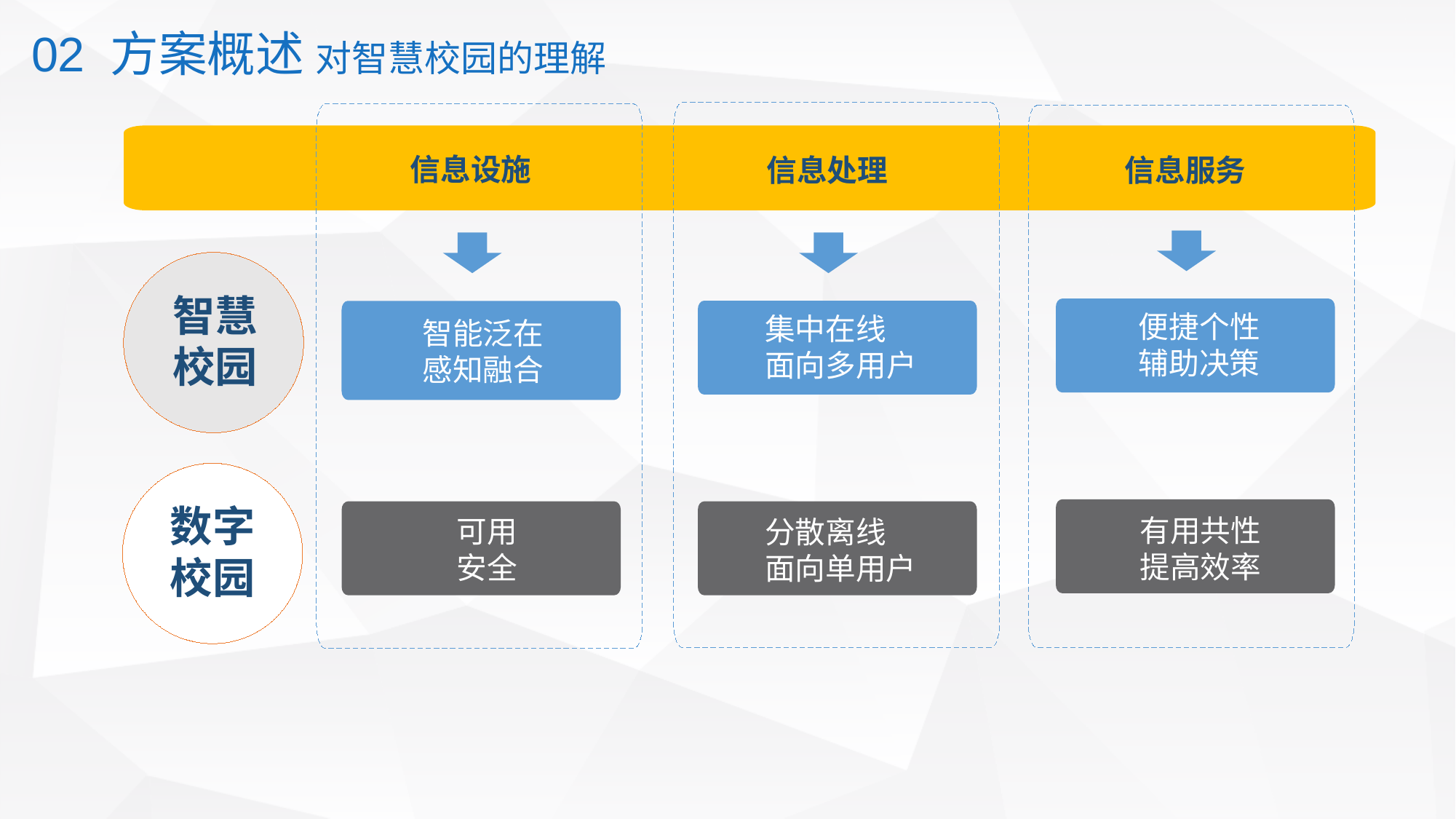

02 方案概述 对智慧校园的理解

信息设施
信息处理
信息服务

智慧
校园

便捷个性
辅助决策

有用共性
提高效率

集中在线
面向多用户

分散离线
面向单用户

智能泛在
感知融合

可用
安全

数字
校园